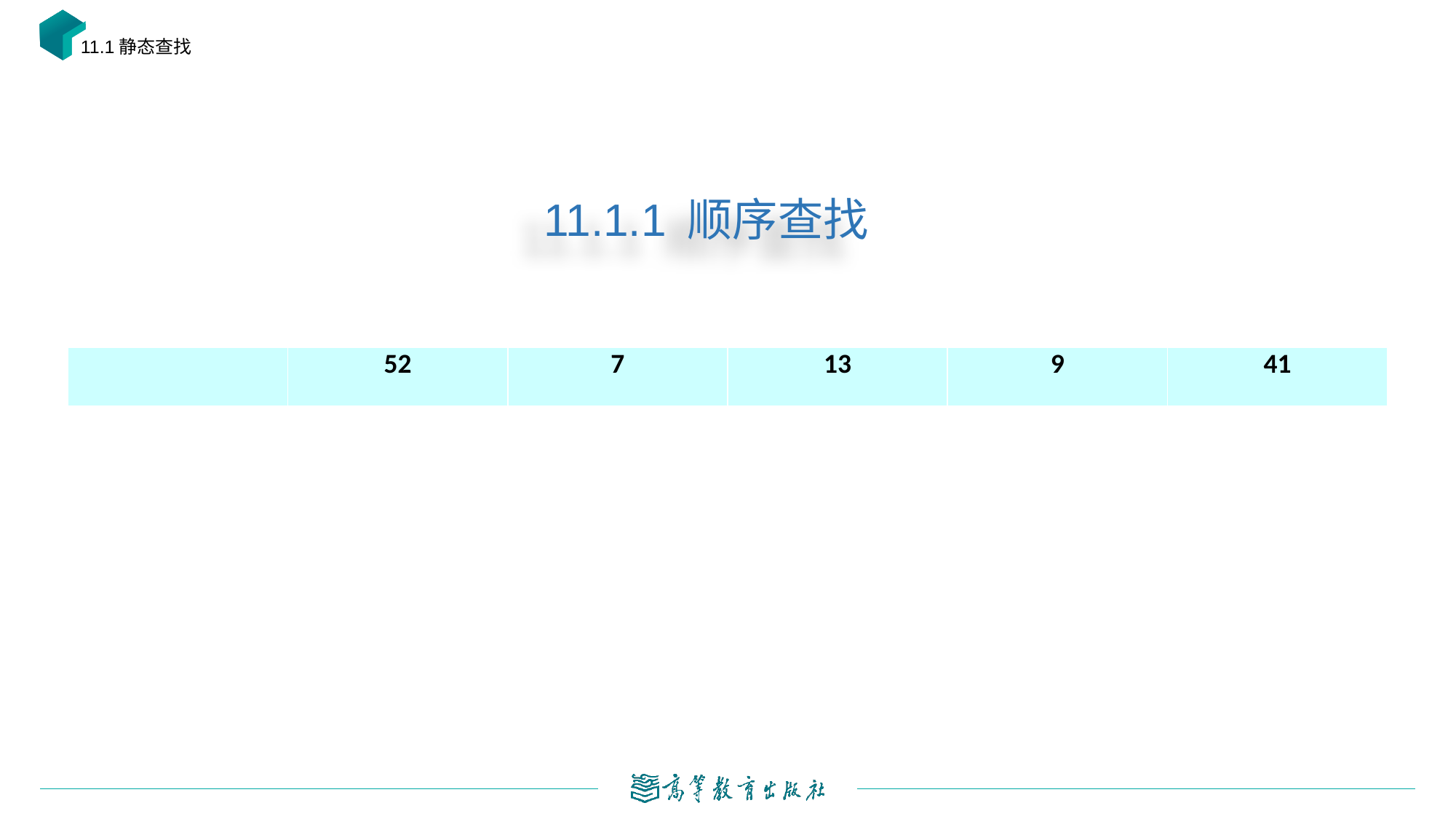

11.1静态查找
11.1.1 顺序查找
|  | 52 | 7 | 13 | 9 | 41 |
| --- | --- | --- | --- | --- | --- |